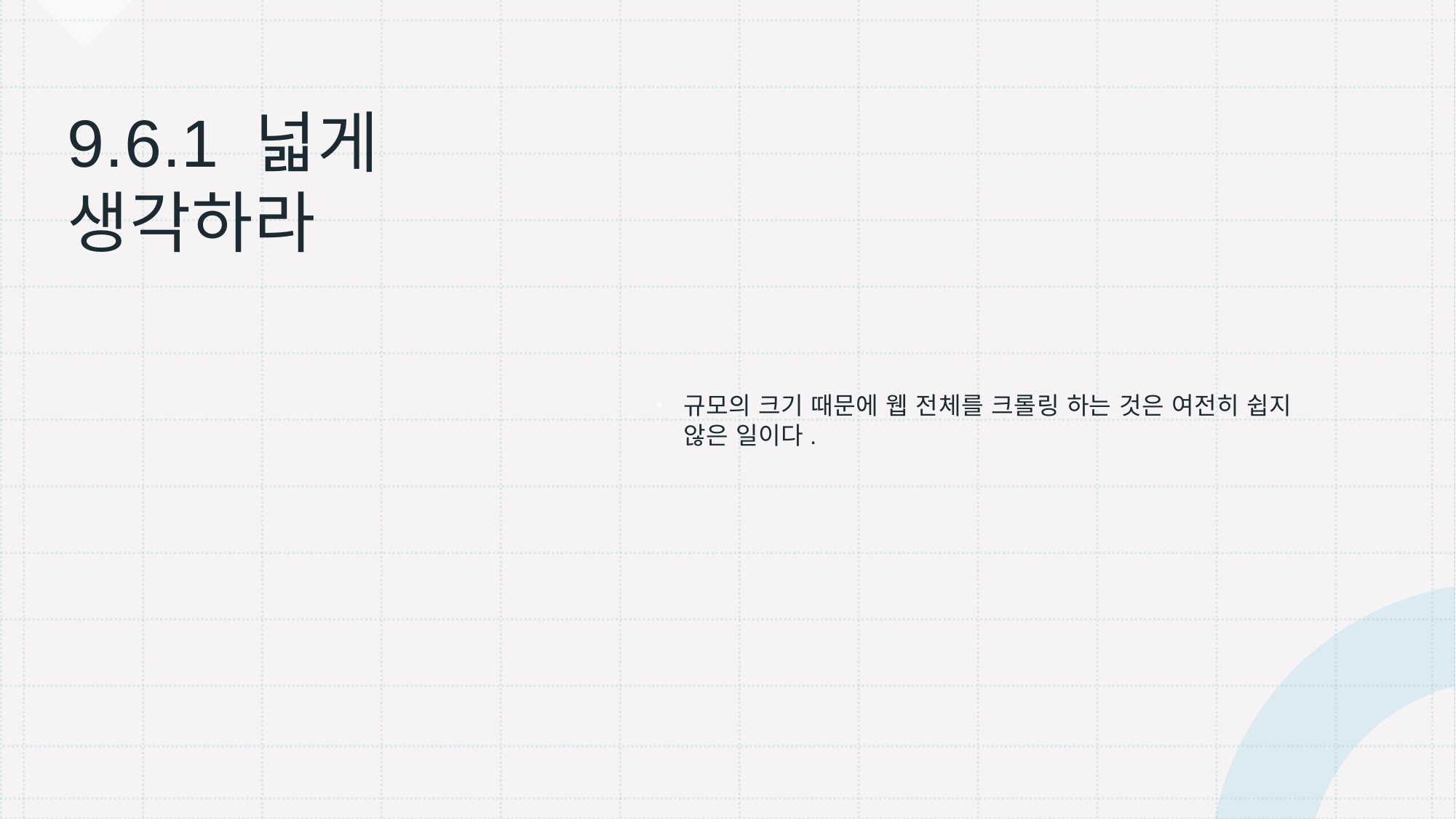

규모의 크기 때문에 웹 전체를 크롤링 하는 것은 여전히 쉽지 않은 일이다.
# 9.6.1 넓게 생각하라